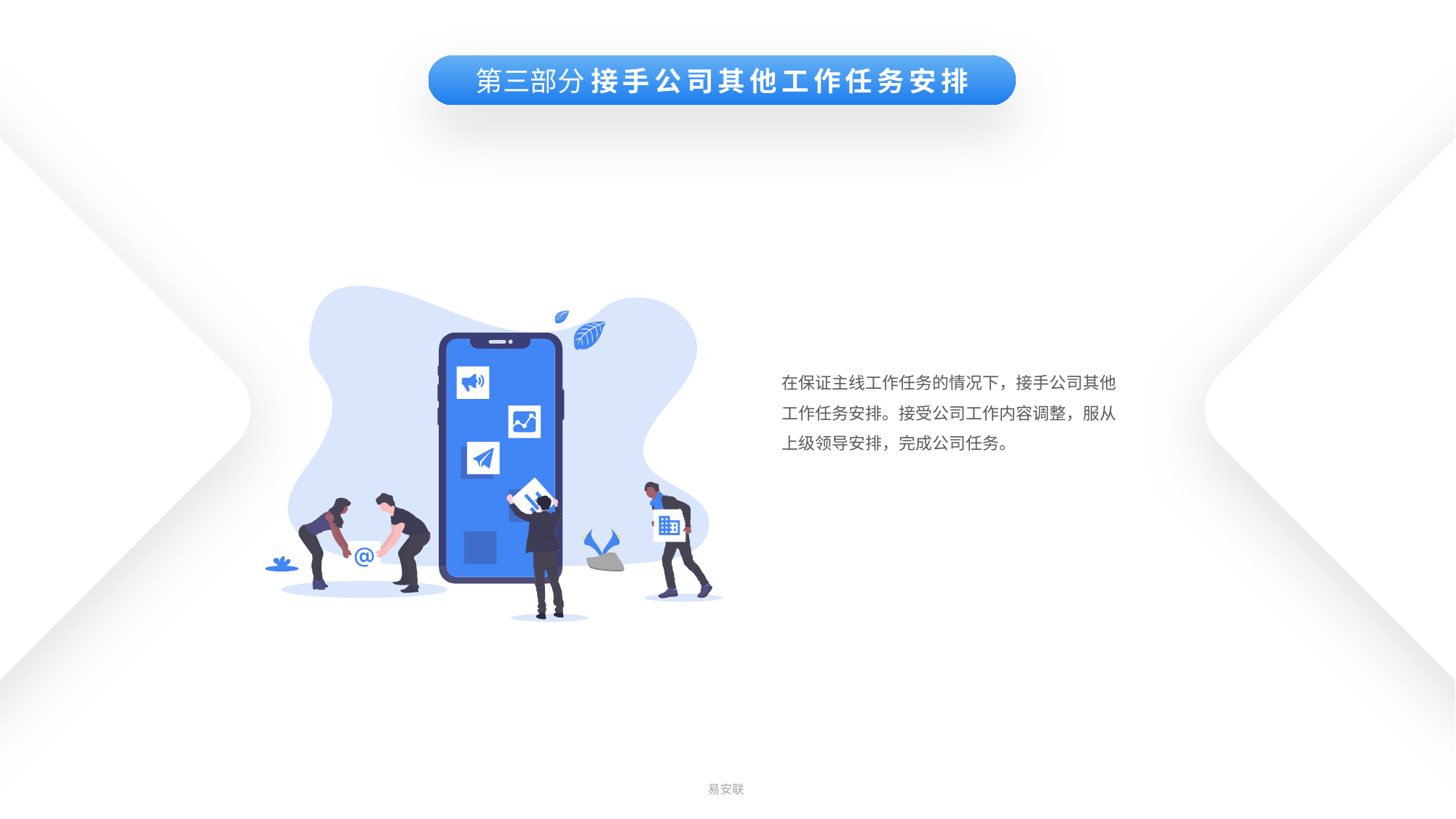

第三部分 接手公司其他工作任务安排

在保证主线工作任务的情况下，接手公司其他工作任务安排。接受公司工作内容调整，服从上级领导安排，完成公司任务。